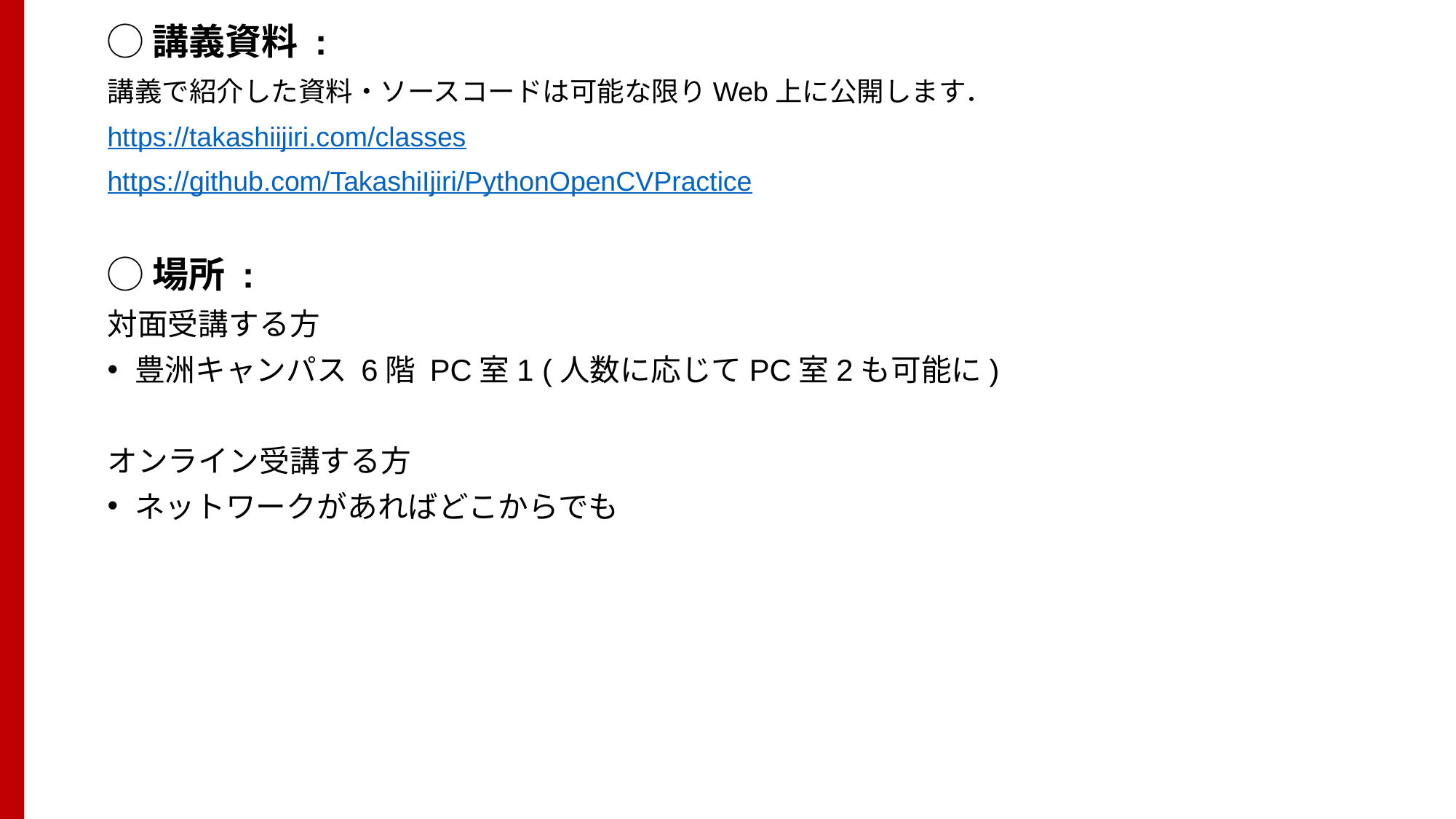

◯講義資料 :
講義で紹介した資料・ソースコードは可能な限りWeb上に公開します．
https://takashiijiri.com/classes
https://github.com/TakashiIjiri/PythonOpenCVPractice

◯場所 :
対面受講する方
豊洲キャンパス 6階 PC室1 (人数に応じてPC室2も可能に)

オンライン受講する方
ネットワークがあればどこからでも